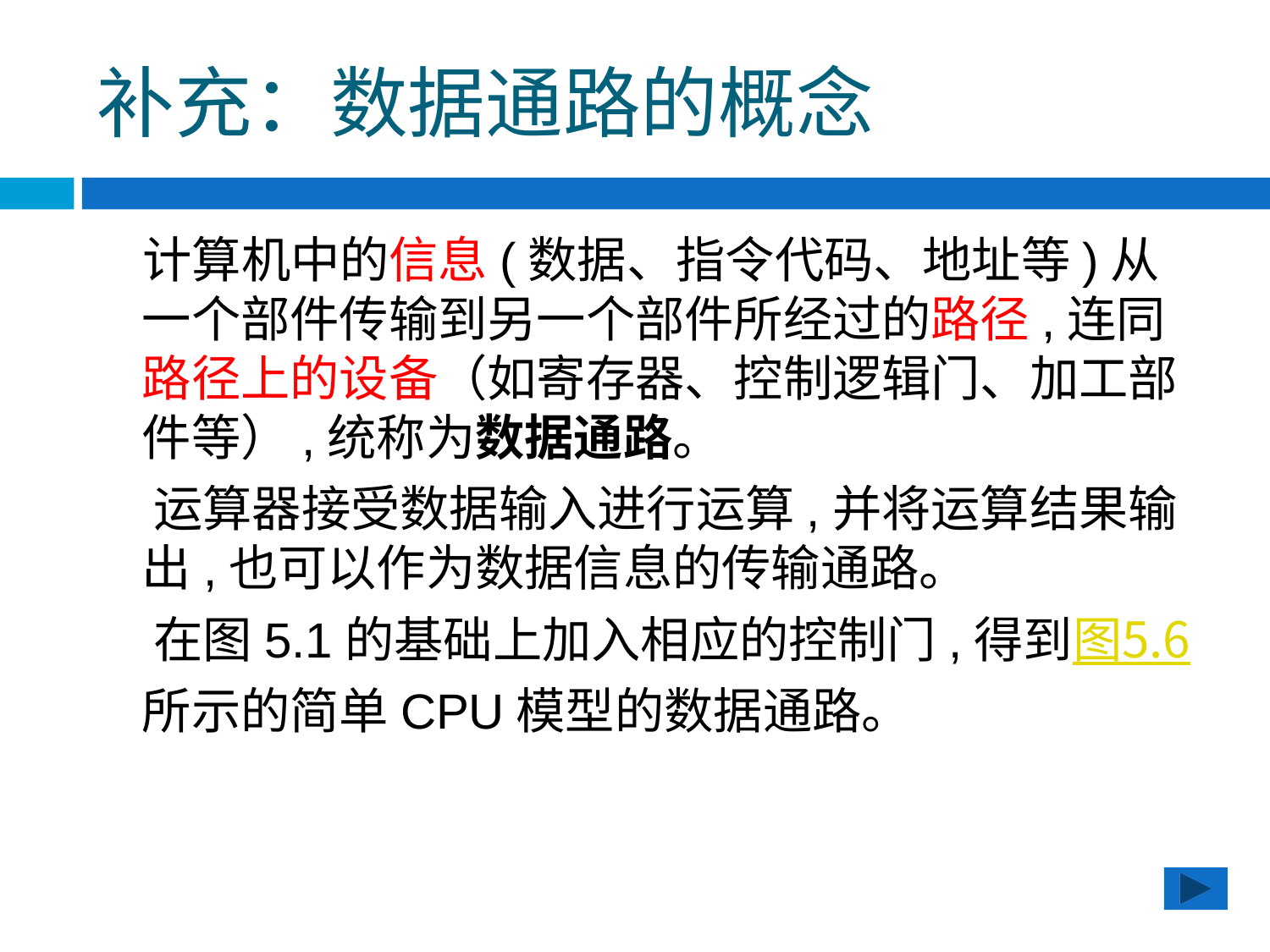

# 补充：数据通路的概念
   计算机中的信息(数据、指令代码、地址等)从一个部件传输到另一个部件所经过的路径,连同路径上的设备（如寄存器、控制逻辑门、加工部件等）,统称为数据通路。
    运算器接受数据输入进行运算,并将运算结果输出,也可以作为数据信息的传输通路。
    在图5.1的基础上加入相应的控制门,得到图5.6所示的简单CPU模型的数据通路。